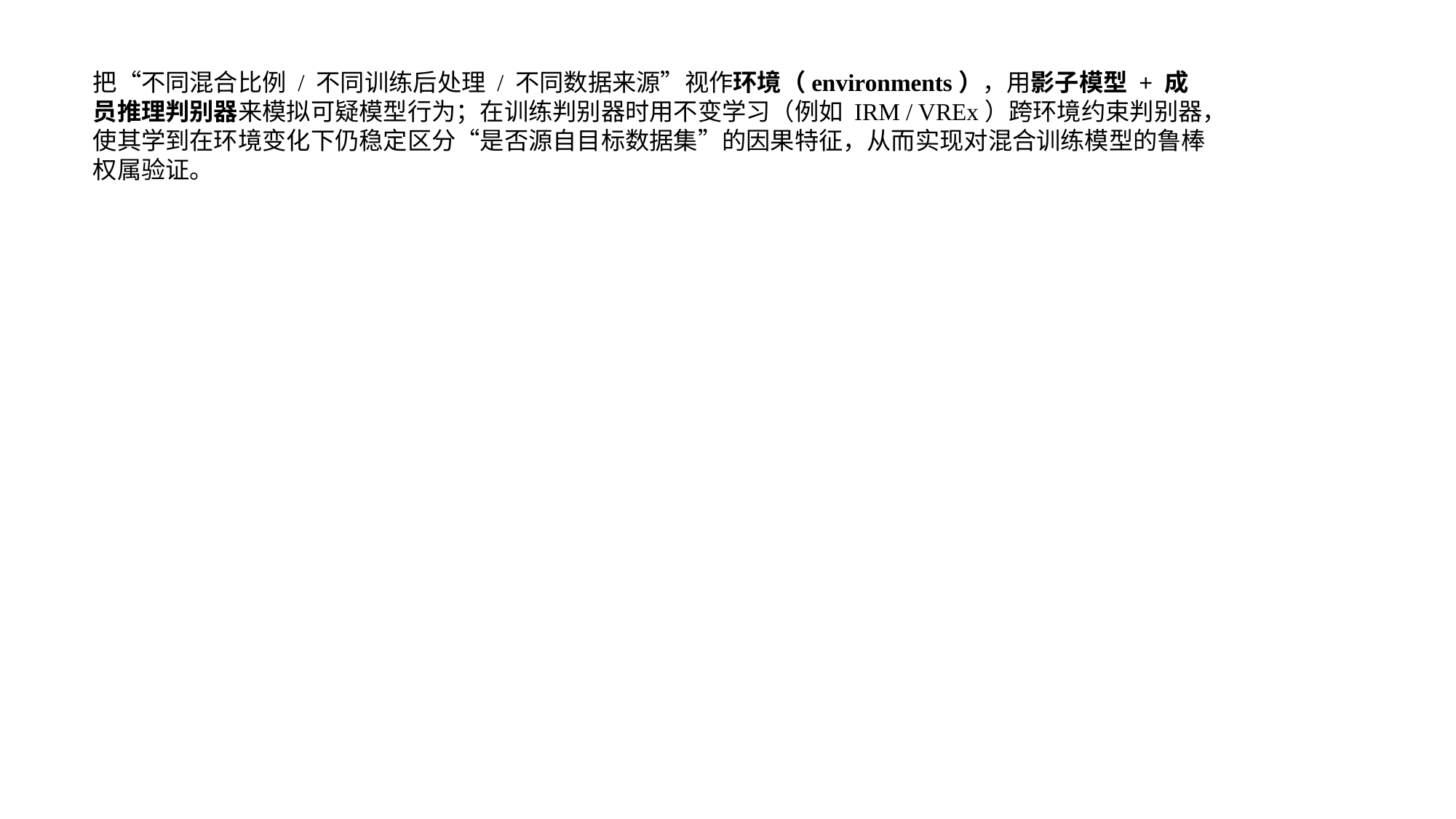

把“不同混合比例 / 不同训练后处理 / 不同数据来源”视作环境（environments），用影子模型 + 成员推理判别器来模拟可疑模型行为；在训练判别器时用不变学习（例如 IRM / VREx）跨环境约束判别器，使其学到在环境变化下仍稳定区分“是否源自目标数据集”的因果特征，从而实现对混合训练模型的鲁棒权属验证。